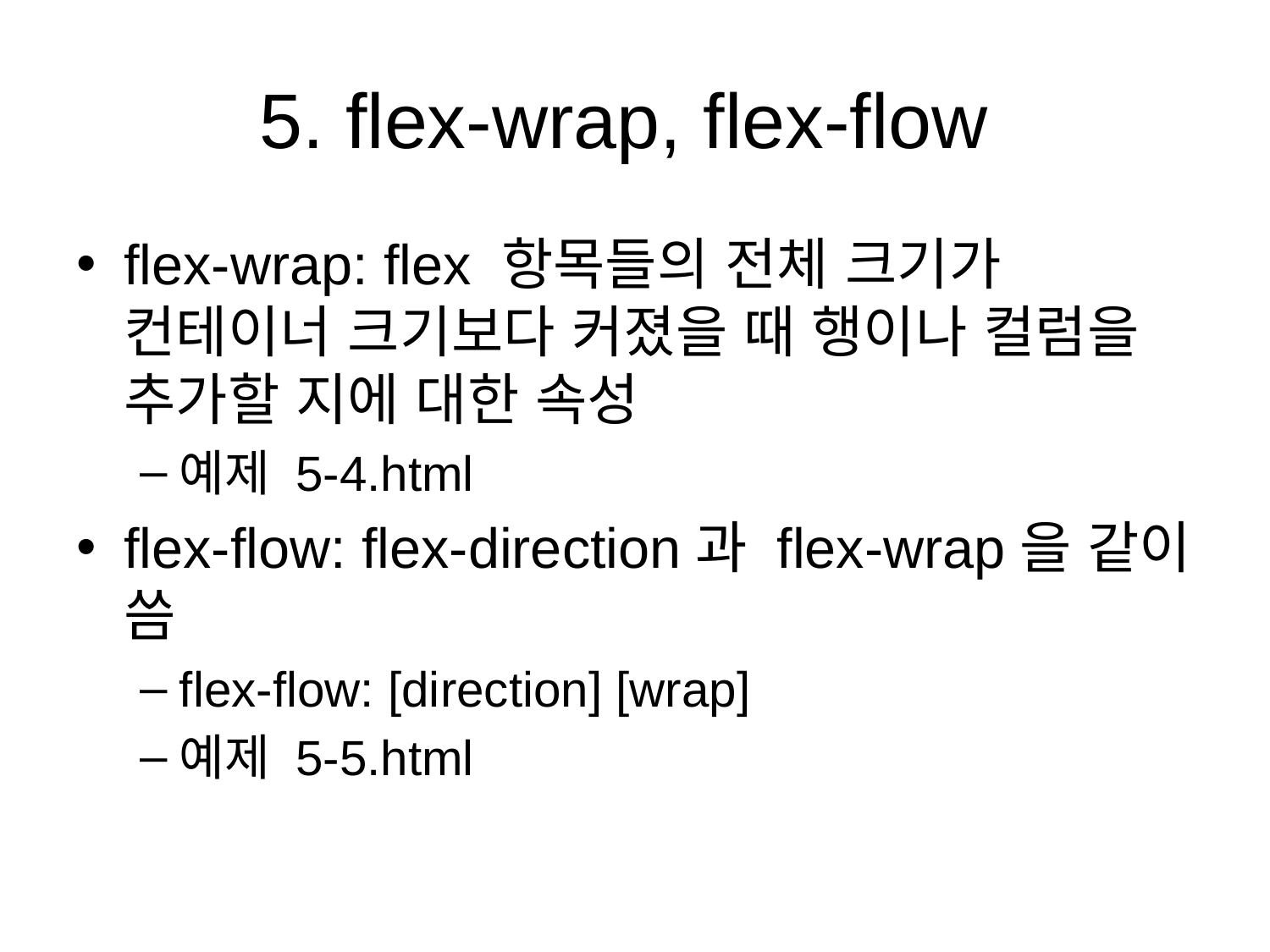

# 5. flex-wrap, flex-flow
flex-wrap: flex 항목들의 전체 크기가 컨테이너 크기보다 커졌을 때 행이나 컬럼을 추가할 지에 대한 속성
예제 5-4.html
flex-flow: flex-direction과 flex-wrap을 같이 씀
flex-flow: [direction] [wrap]
예제 5-5.html